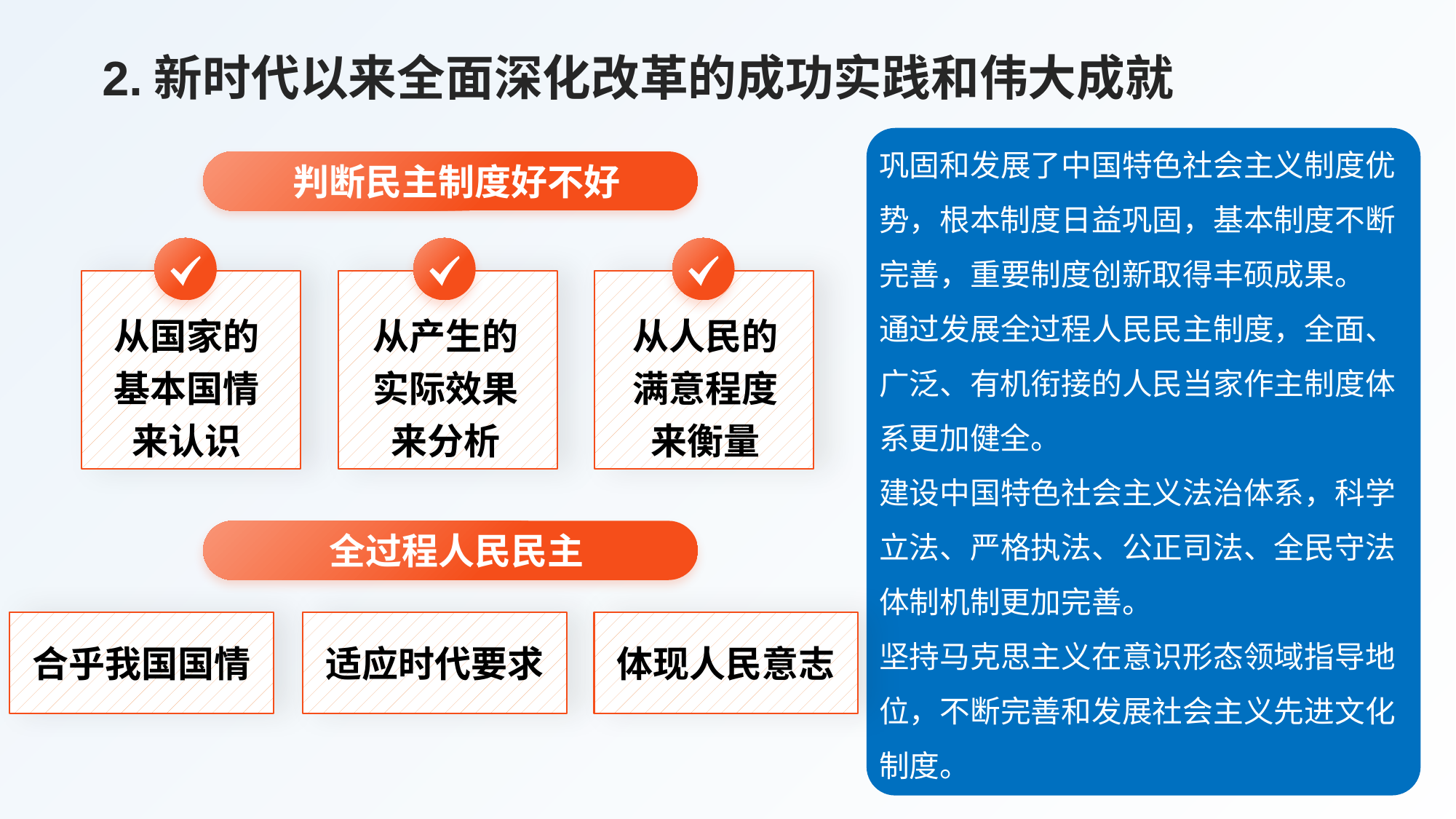

2.新时代以来全面深化改革的成功实践和伟大成就

巩固和发展了中国特色社会主义制度优势，根本制度日益巩固，基本制度不断完善，重要制度创新取得丰硕成果。
通过发展全过程人民民主制度，全面、广泛、有机衔接的人民当家作主制度体系更加健全。
建设中国特色社会主义法治体系，科学立法、严格执法、公正司法、全民守法体制机制更加完善。
坚持马克思主义在意识形态领域指导地位，不断完善和发展社会主义先进文化制度。

判断民主制度好不好

从国家的
基本国情
来认识
从产生的
实际效果
来分析
从人民的
满意程度
来衡量

全过程人民民主

合乎我国国情
适应时代要求
体现人民意志